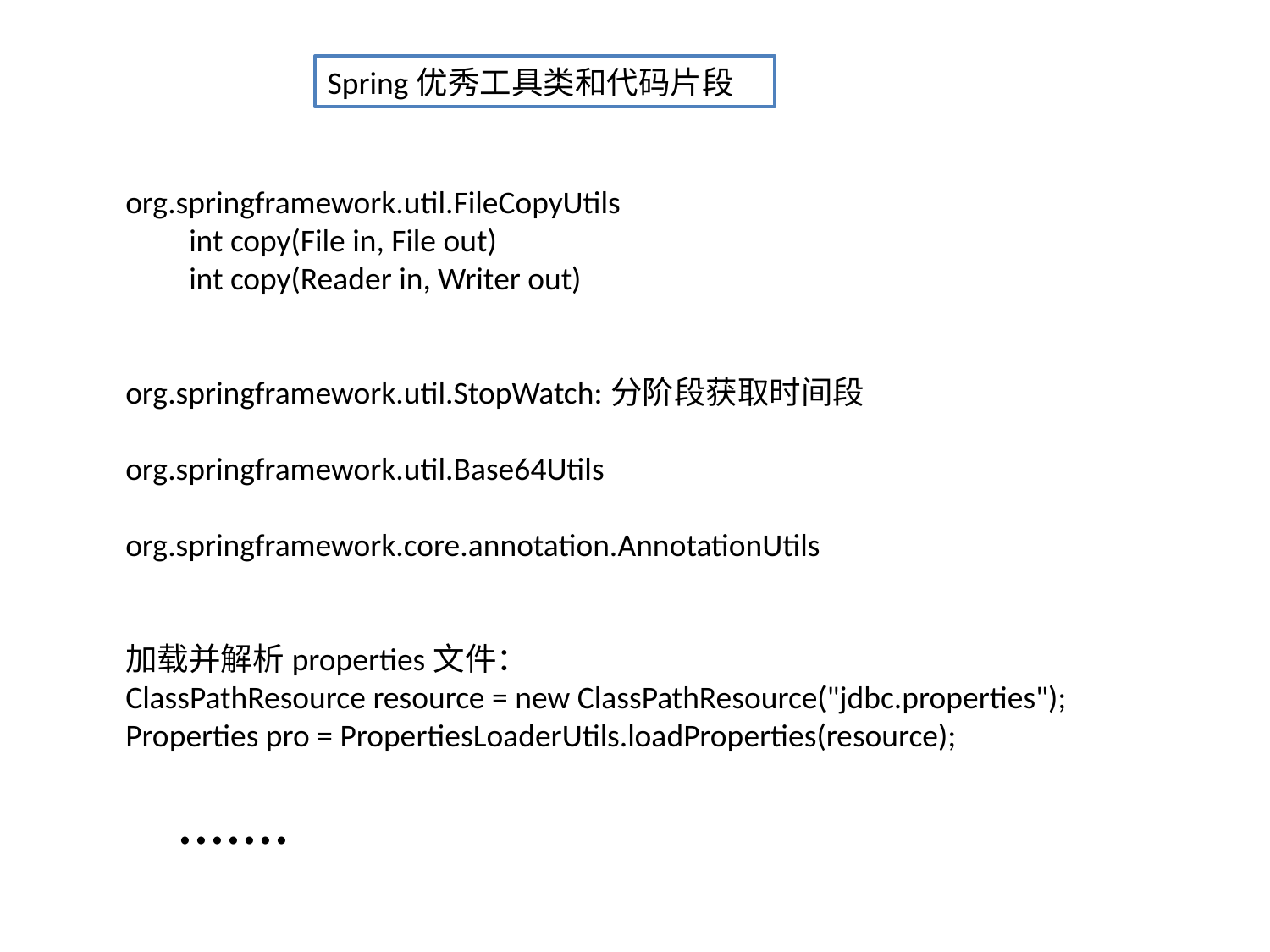

Spring优秀工具类和代码片段
org.springframework.util.FileCopyUtils
int copy(File in, File out)
int copy(Reader in, Writer out)

org.springframework.util.StopWatch:分阶段获取时间段

org.springframework.util.Base64Utils

org.springframework.core.annotation.AnnotationUtils

加载并解析properties文件：
ClassPathResource resource = new ClassPathResource("jdbc.properties");
Properties pro = PropertiesLoaderUtils.loadProperties(resource);
.......